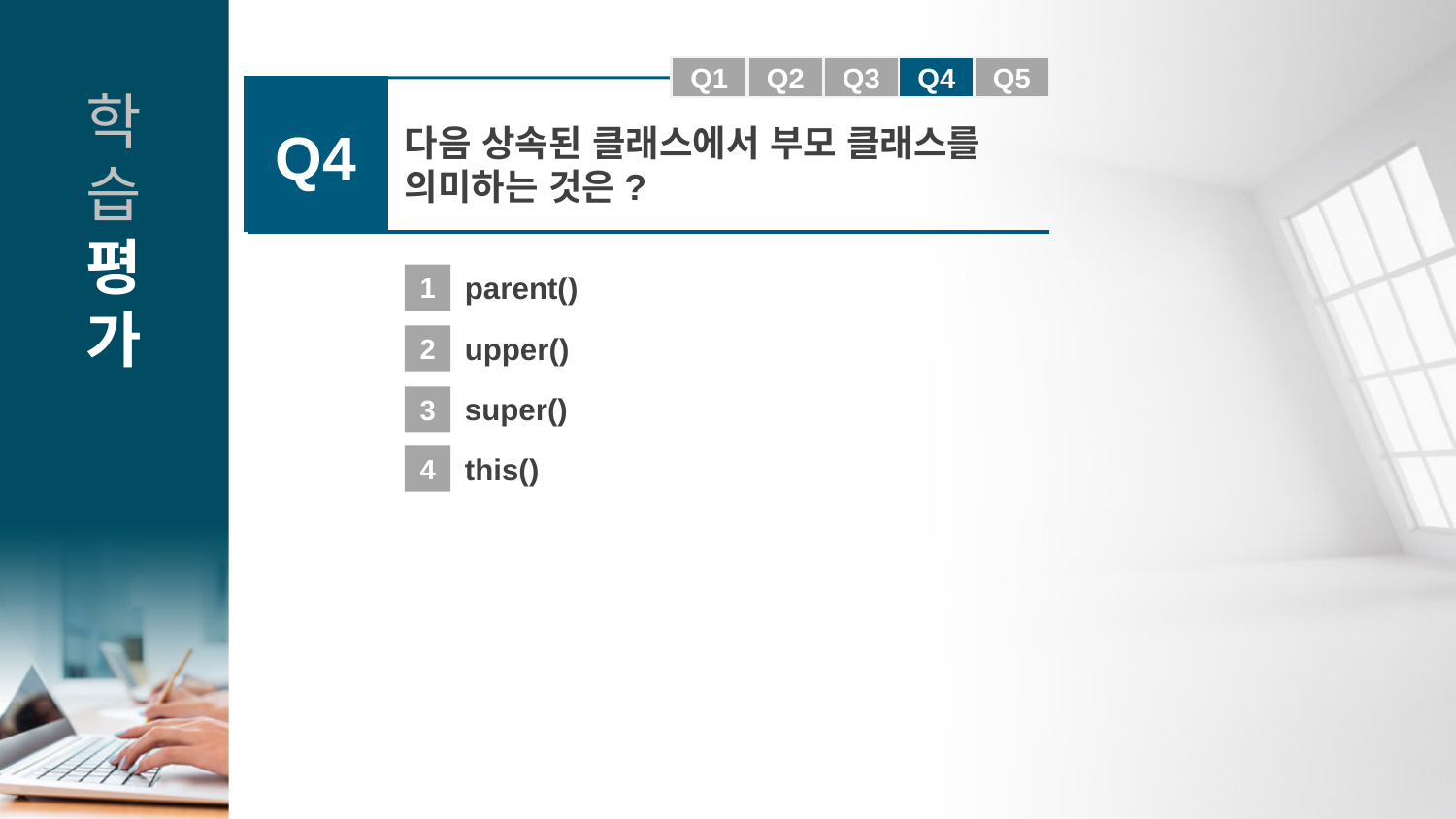

Q1
Q1
Q2
Q3
Q4
Q5
Q4
다음 상속된 클래스에서 부모 클래스를 의미하는 것은?
1
parent()
2
upper()
super()
3
4
this()